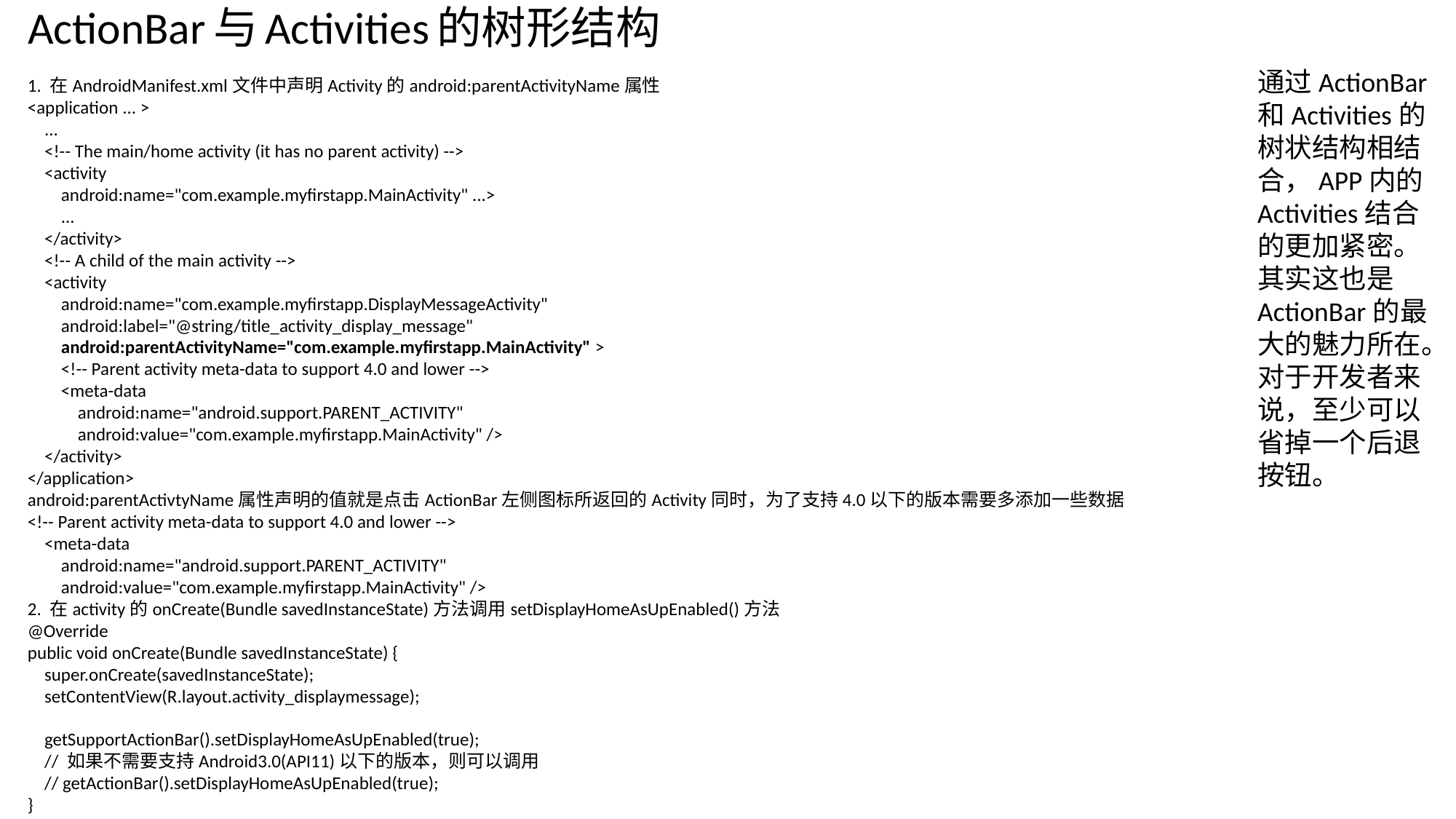

# ActionBar与Activities的树形结构
通过ActionBar和Activities的树状结构相结合，APP内的Activities结合的更加紧密。其实这也是ActionBar的最大的魅力所在。对于开发者来说，至少可以省掉一个后退按钮。
1. 在AndroidManifest.xml文件中声明Activity的android:parentActivityName属性
<application ... >
    ...
    <!-- The main/home activity (it has no parent activity) -->
    <activity
        android:name="com.example.myfirstapp.MainActivity" ...>
        ...
    </activity>
    <!-- A child of the main activity -->
    <activity
        android:name="com.example.myfirstapp.DisplayMessageActivity"
        android:label="@string/title_activity_display_message"
        android:parentActivityName="com.example.myfirstapp.MainActivity" >
        <!-- Parent activity meta-data to support 4.0 and lower -->
        <meta-data
            android:name="android.support.PARENT_ACTIVITY"
            android:value="com.example.myfirstapp.MainActivity" />
    </activity>
</application>
android:parentActivtyName属性声明的值就是点击ActionBar左侧图标所返回的Activity同时，为了支持4.0以下的版本需要多添加一些数据
<!-- Parent activity meta-data to support 4.0 and lower -->
    <meta-data
        android:name="android.support.PARENT_ACTIVITY"
        android:value="com.example.myfirstapp.MainActivity" />
2. 在activity的onCreate(Bundle savedInstanceState)方法调用setDisplayHomeAsUpEnabled()方法
@Override
public void onCreate(Bundle savedInstanceState) {
    super.onCreate(savedInstanceState);
    setContentView(R.layout.activity_displaymessage);

    getSupportActionBar().setDisplayHomeAsUpEnabled(true);
    // 如果不需要支持Android3.0(API11)以下的版本，则可以调用
    // getActionBar().setDisplayHomeAsUpEnabled(true);
}